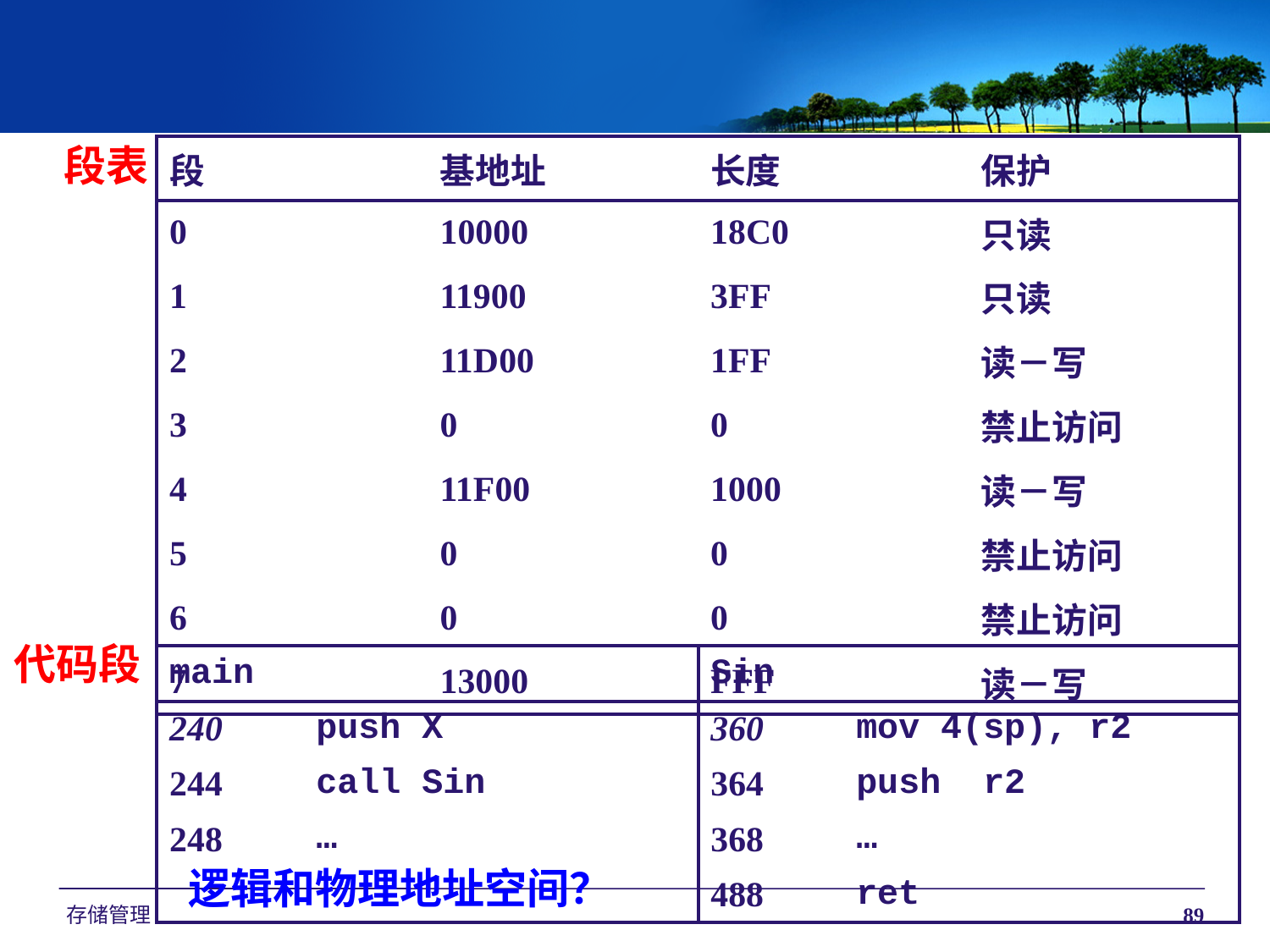

段表
| 段 | 基地址 | 长度 | 保护 |
| --- | --- | --- | --- |
| 0 | 10000 | 18C0 | 只读 |
| 1 | 11900 | 3FF | 只读 |
| 2 | 11D00 | 1FF | 读－写 |
| 3 | 0 | 0 | 禁止访问 |
| 4 | 11F00 | 1000 | 读－写 |
| 5 | 0 | 0 | 禁止访问 |
| 6 | 0 | 0 | 禁止访问 |
| 7 | 13000 | FFF | 读－写 |
代码段
| main |  | Sin |  |
| --- | --- | --- | --- |
| 240 | push X | 360 | mov 4(sp), r2 |
| 244 | call Sin | 364 | push r2 |
| 248 | … | 368 | … |
|  |  | 488 | ret |
逻辑和物理地址空间？
存储管理
89